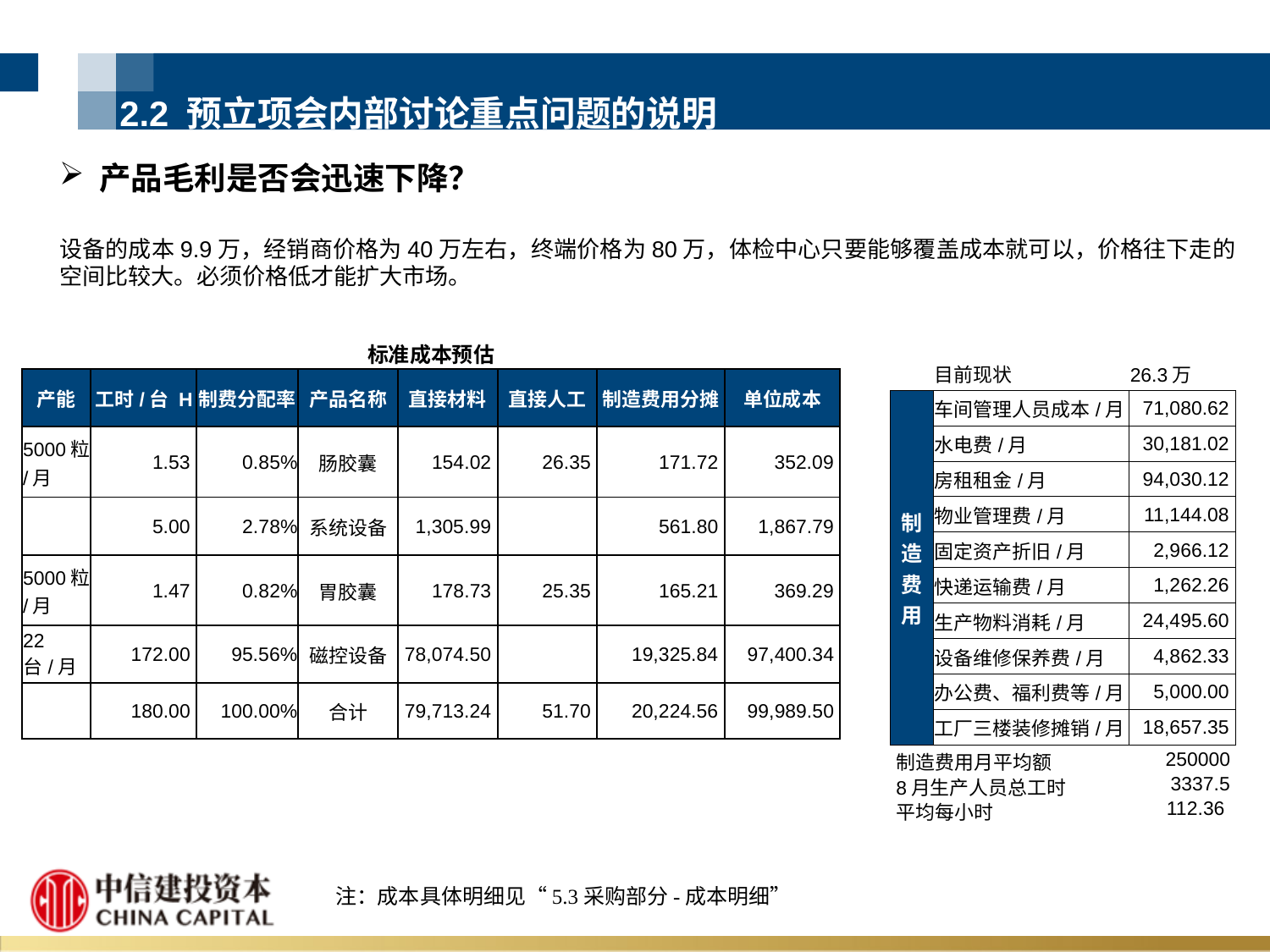

2.2 预立项会内部讨论重点问题的说明
产品毛利是否会迅速下降？

设备的成本9.9万，经销商价格为40万左右，终端价格为80万，体检中心只要能够覆盖成本就可以，价格往下走的空间比较大。必须价格低才能扩大市场。

| 标准成本预估 |  |  |  |  |  |  |  |
| --- | --- | --- | --- | --- | --- | --- | --- |
| 产能 | 工时/台 H | 制费分配率 | 产品名称 | 直接材料 | 直接人工 | 制造费用分摊 | 单位成本 |
| 5000粒/月 | 1.53 | 0.85% | 肠胶囊 | 154.02 | 26.35 | 171.72 | 352.09 |
|  | 5.00 | 2.78% | 系统设备 | 1,305.99 |  | 561.80 | 1,867.79 |
| 5000粒/月 | 1.47 | 0.82% | 胃胶囊 | 178.73 | 25.35 | 165.21 | 369.29 |
| 22台/月 | 172.00 | 95.56% | 磁控设备 | 78,074.50 |  | 19,325.84 | 97,400.34 |
|  | 180.00 | 100.00% | 合计 | 79,713.24 | 51.70 | 20,224.56 | 99,989.50 |
|  | 目前现状 | 26.3万 |
| --- | --- | --- |
| 制造费用 | 车间管理人员成本/月 | 71,080.62 |
|  | 水电费/月 | 30,181.02 |
|  | 房租租金/月 | 94,030.12 |
|  | 物业管理费/月 | 11,144.08 |
|  | 固定资产折旧/月 | 2,966.12 |
|  | 快递运输费/月 | 1,262.26 |
|  | 生产物料消耗/月 | 24,495.60 |
|  | 设备维修保养费/月 | 4,862.33 |
|  | 办公费、福利费等/月 | 5,000.00 |
|  | 工厂三楼装修摊销/月 | 18,657.35 |
| 制造费用月平均额 | 250000 |
| --- | --- |
| 8月生产人员总工时 | 3337.5 |
| 平均每小时 | 112.36 |
注：成本具体明细见“5.3采购部分-成本明细”